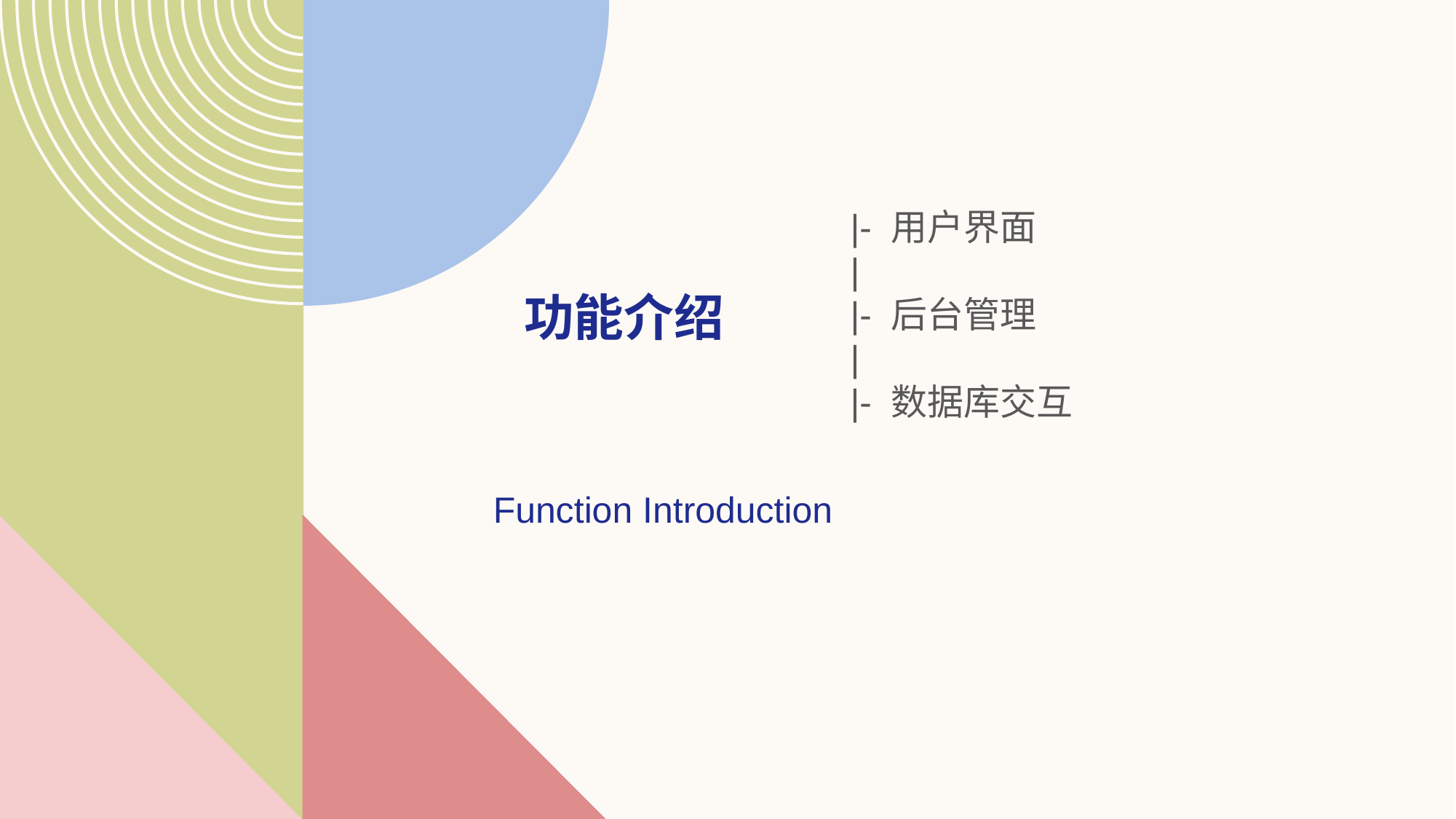

6
|- 用户界面
|
|- 后台管理
|
|- 数据库交互
# 功能介绍
Function Introduction